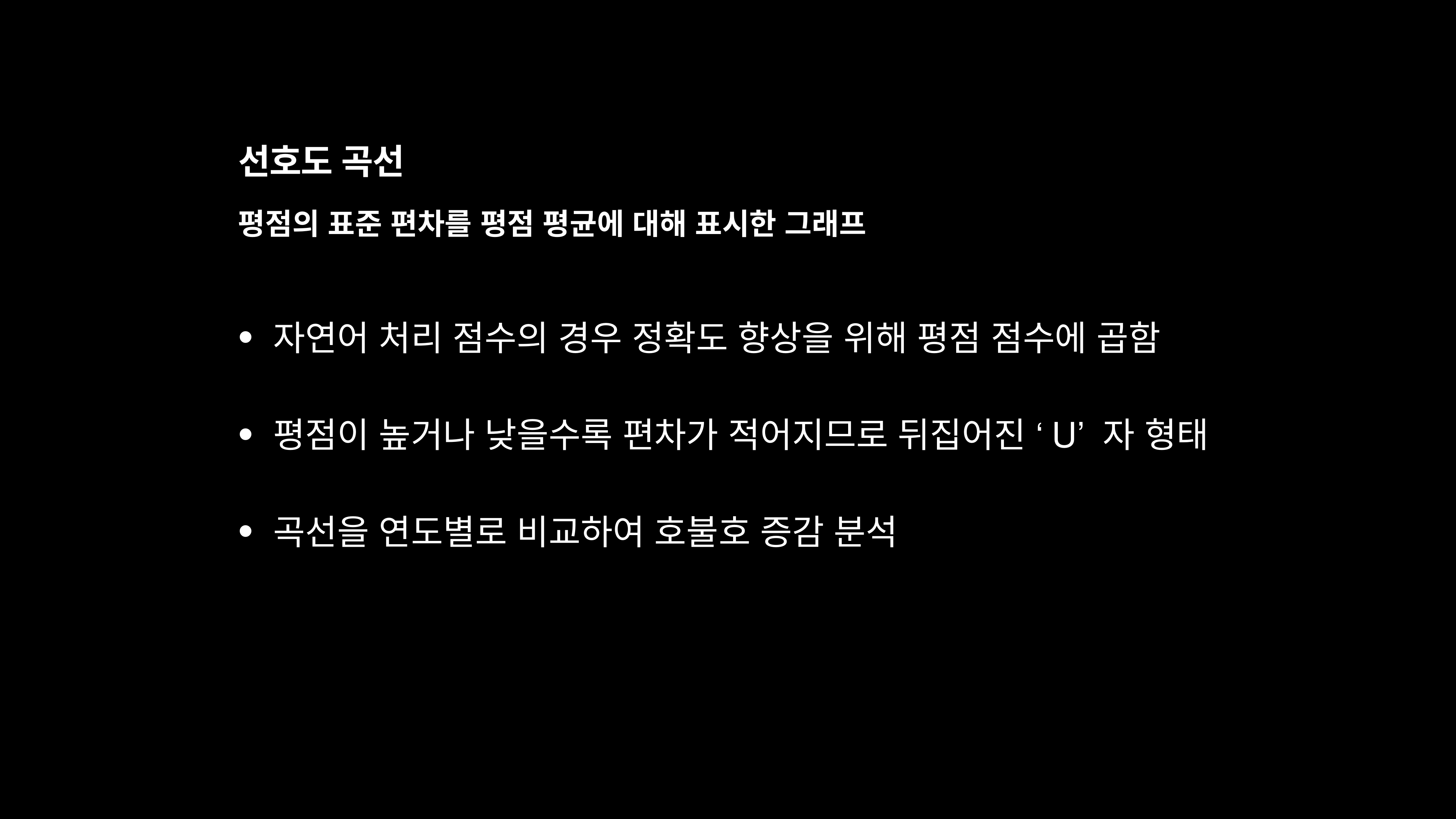

# 선호도 곡선
평점의 표준 편차를 평점 평균에 대해 표시한 그래프
자연어 처리 점수의 경우 정확도 향상을 위해 평점 점수에 곱함
평점이 높거나 낮을수록 편차가 적어지므로 뒤집어진 ‘U’ 자 형태
곡선을 연도별로 비교하여 호불호 증감 분석